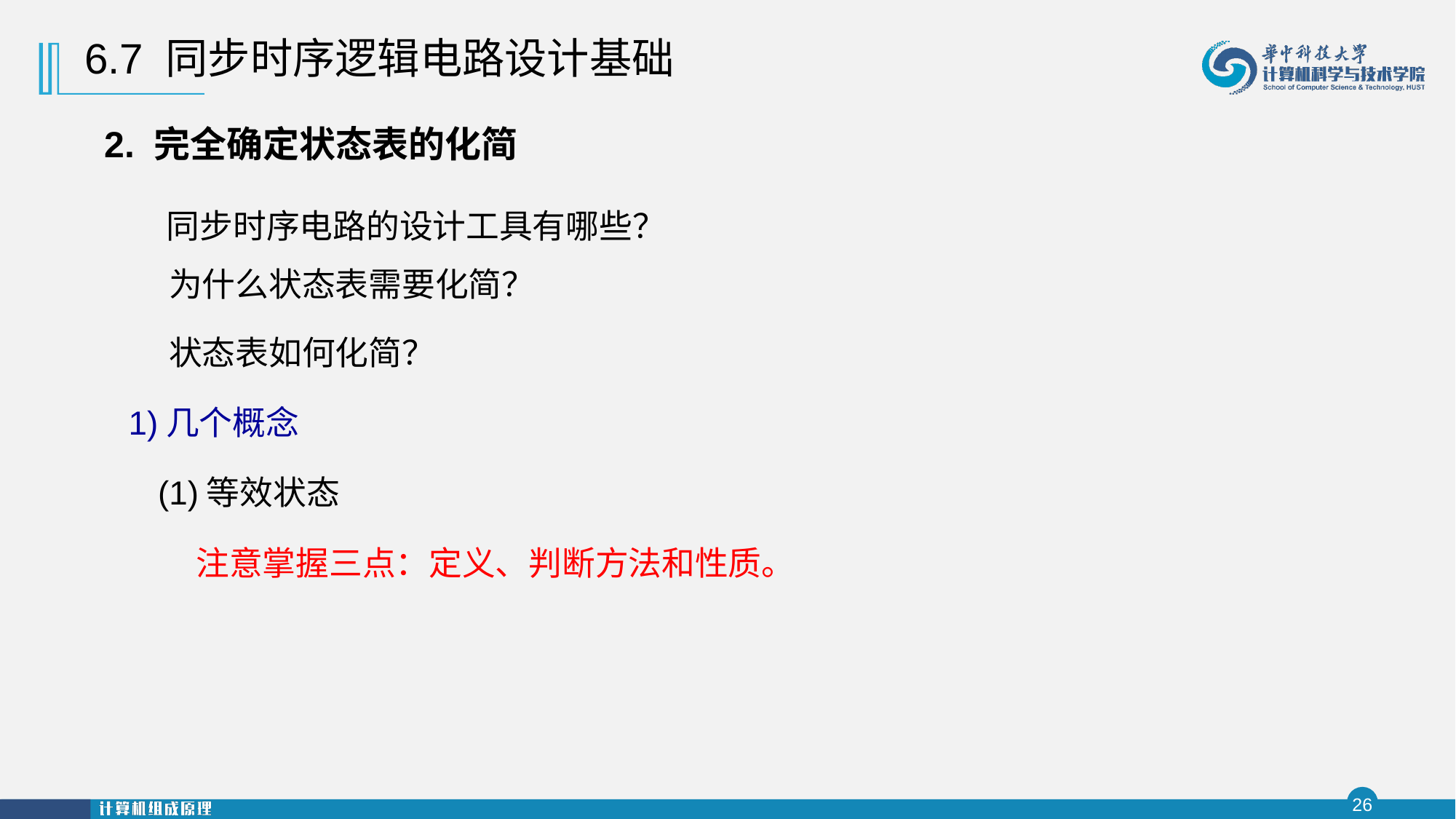

6.7 同步时序逻辑电路设计基础
2. 完全确定状态表的化简
同步时序电路的设计工具有哪些？
为什么状态表需要化简？
状态表如何化简？
1)几个概念
(1)等效状态
注意掌握三点：定义、判断方法和性质。